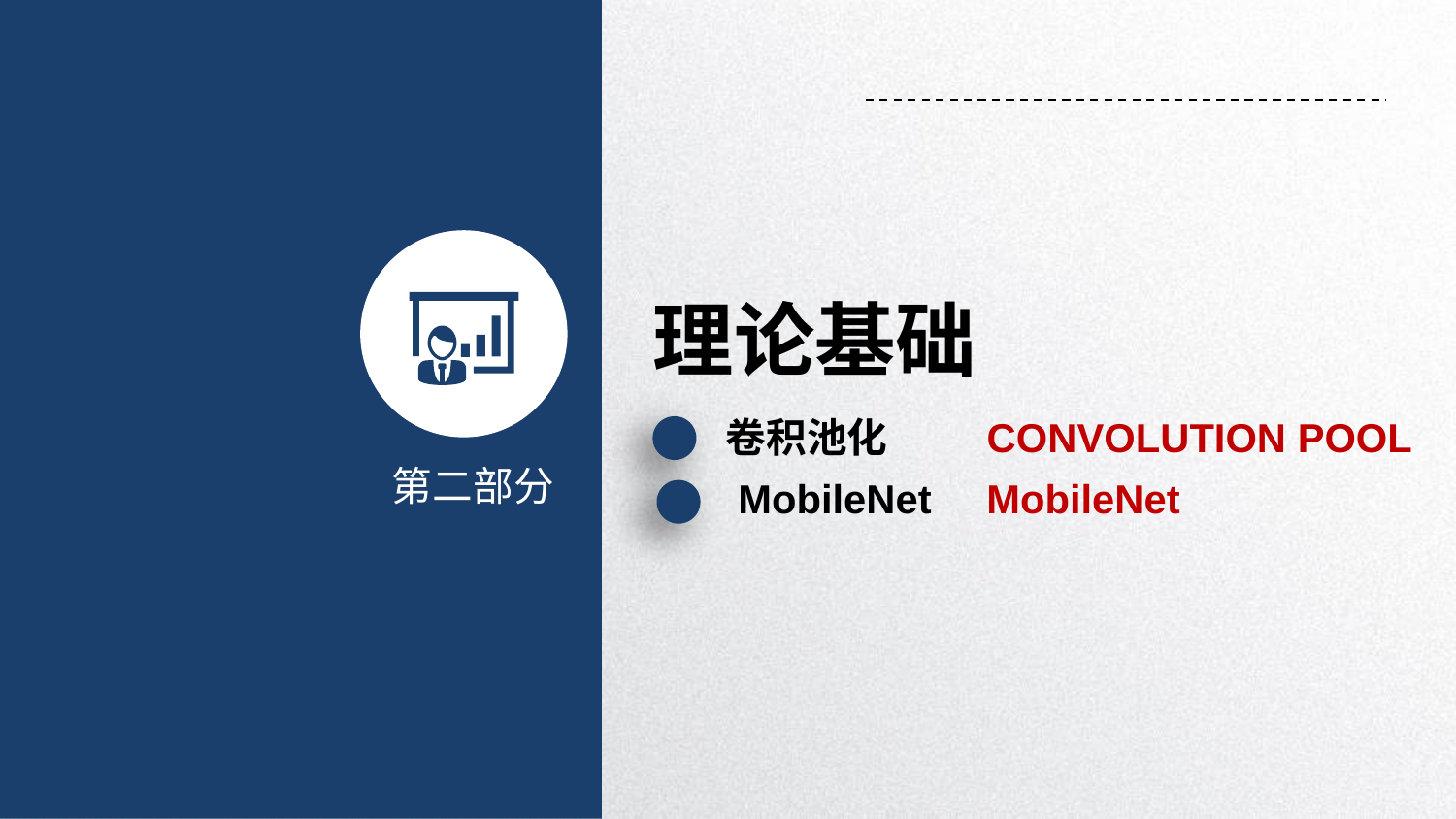

理论基础
卷积池化
CONVOLUTION POOL

第二部分
MobileNet
MobileNet